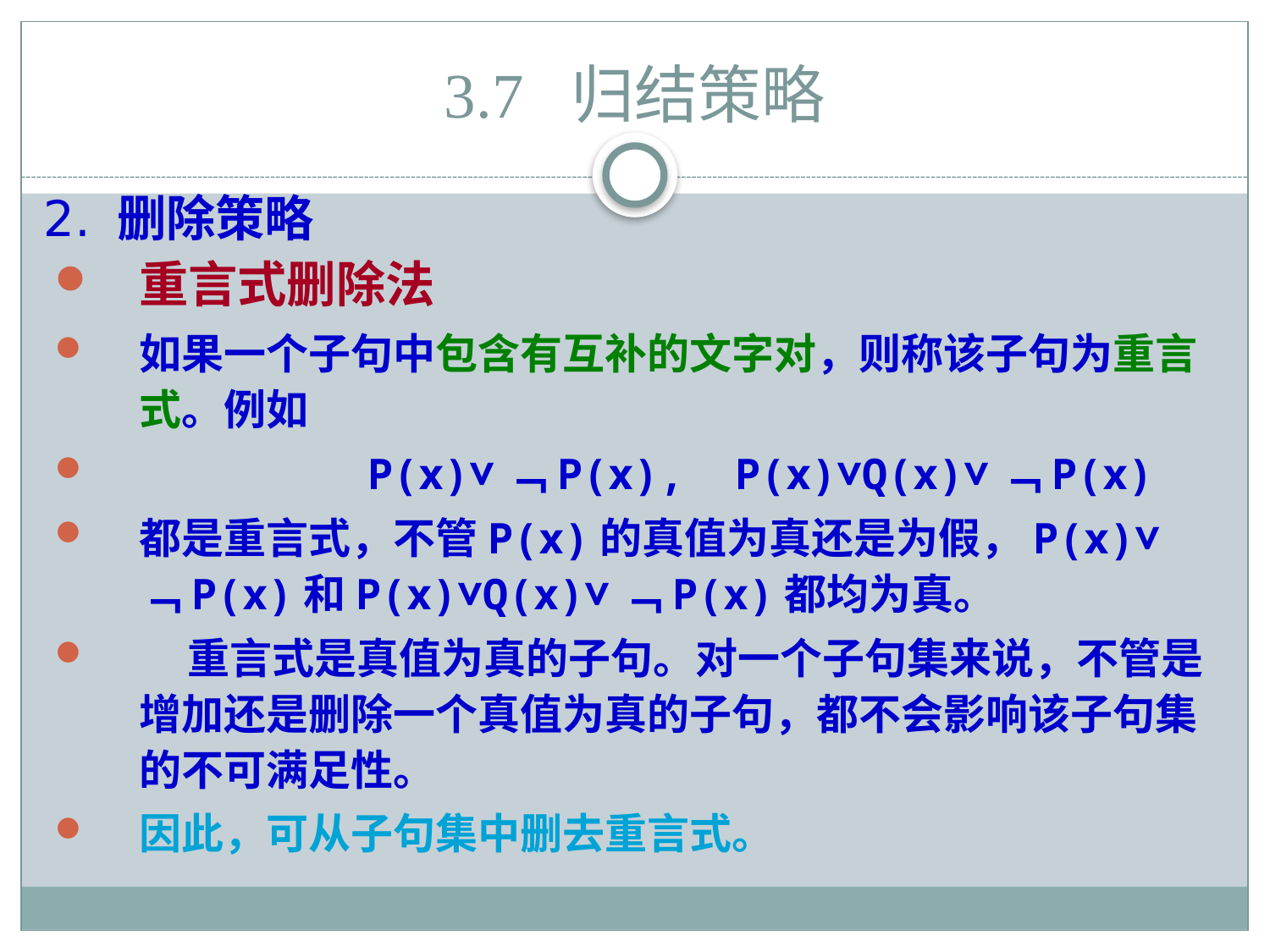

# 3.7  归结策略
2. 删除策略
重言式删除法
如果一个子句中包含有互补的文字对，则称该子句为重言式。例如
         P(x)∨﹁P(x),  P(x)∨Q(x)∨﹁P(x)
都是重言式，不管P(x)的真值为真还是为假，P(x)∨﹁P(x)和P(x)∨Q(x)∨﹁P(x)都均为真。
    重言式是真值为真的子句。对一个子句集来说，不管是增加还是删除一个真值为真的子句，都不会影响该子句集的不可满足性。
因此，可从子句集中删去重言式。